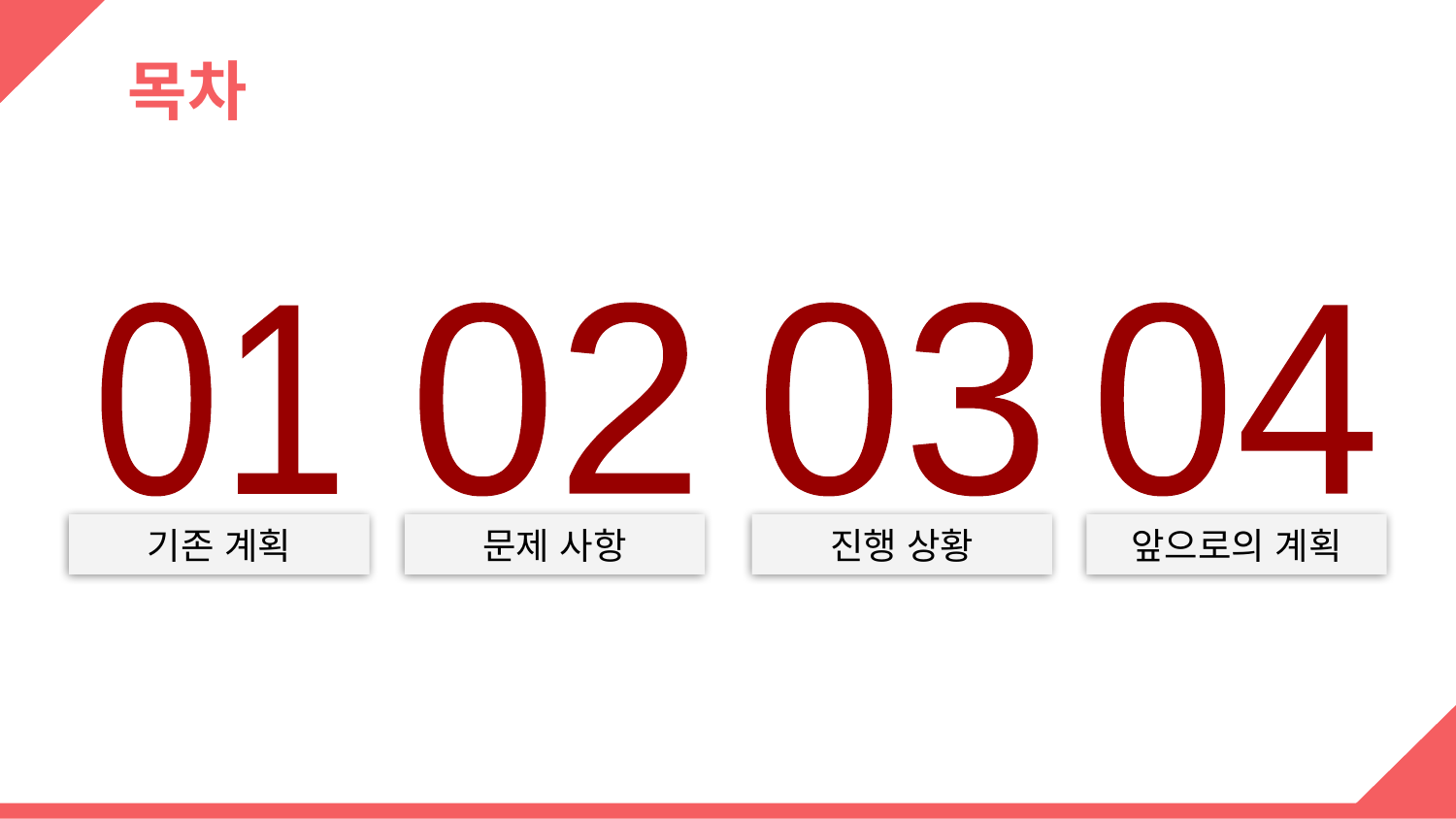

# 목차
01
02
03
04
기존 계획
문제 사항
진행 상황
앞으로의 계획